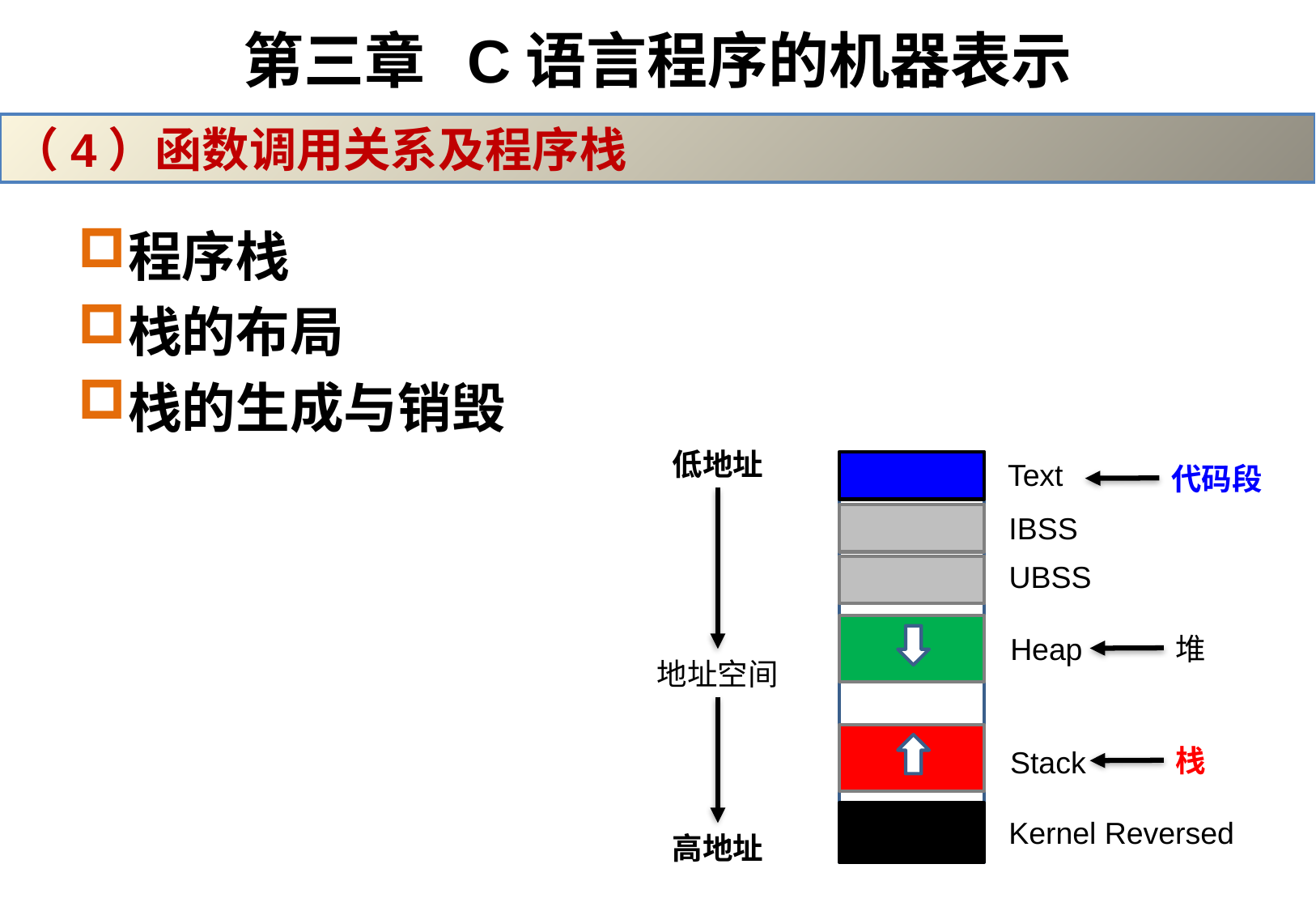

# 第三章  C语言程序的机器表示
（4）函数调用关系及程序栈
程序栈
栈的布局
栈的生成与销毁
低地址
Text

代码段

IBSS

UBSS

Heap
堆

地址空间

栈
Stack

Kernel Reversed
高地址